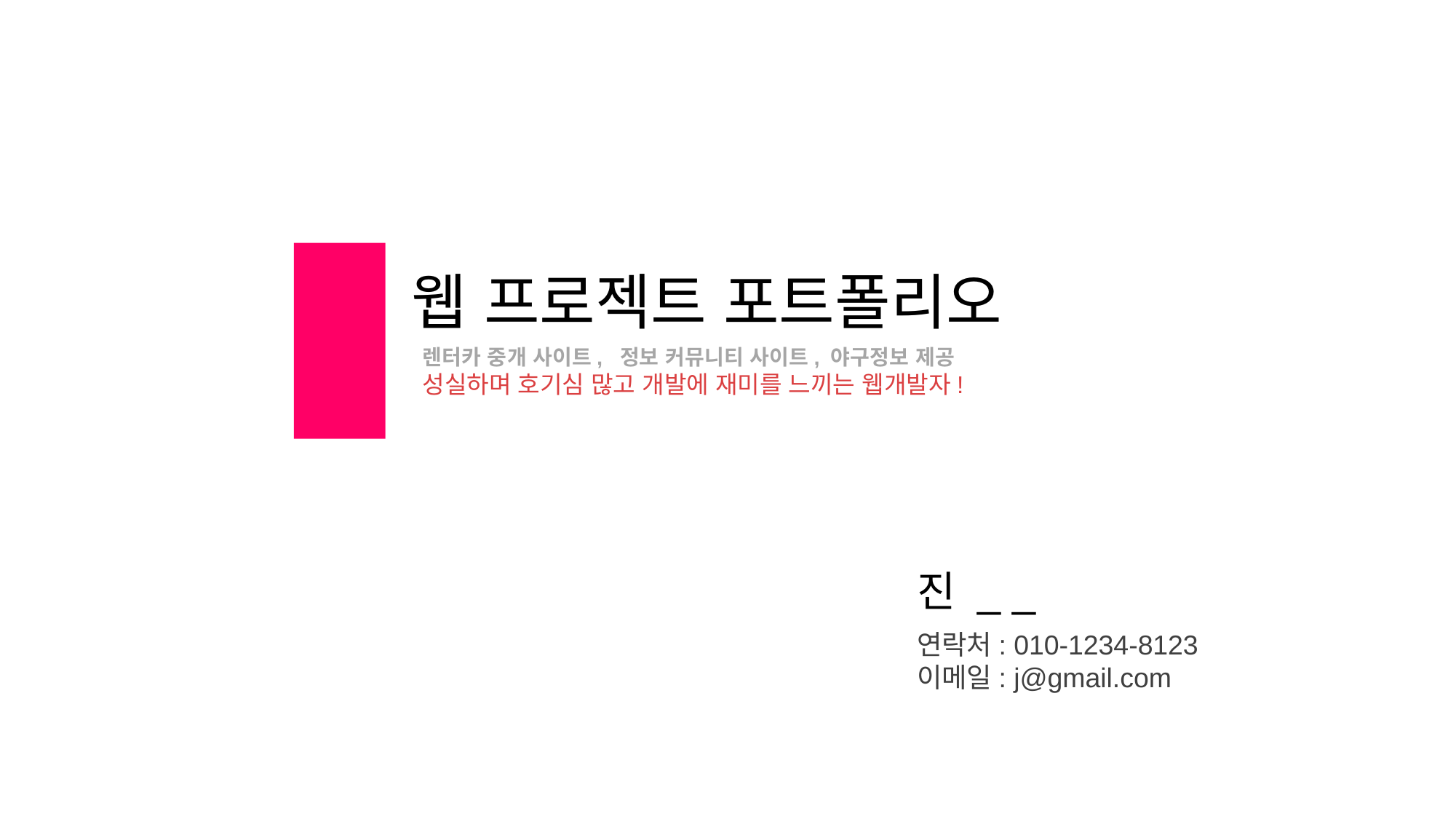

# 웹 프로젝트 포트폴리오
렌터카 중개 사이트,  정보 커뮤니티 사이트, 야구정보 제공
성실하며 호기심 많고 개발에 재미를 느끼는 웹개발자!
진 _ _
연락처: 010-1234-8123
이메일: j@gmail.com